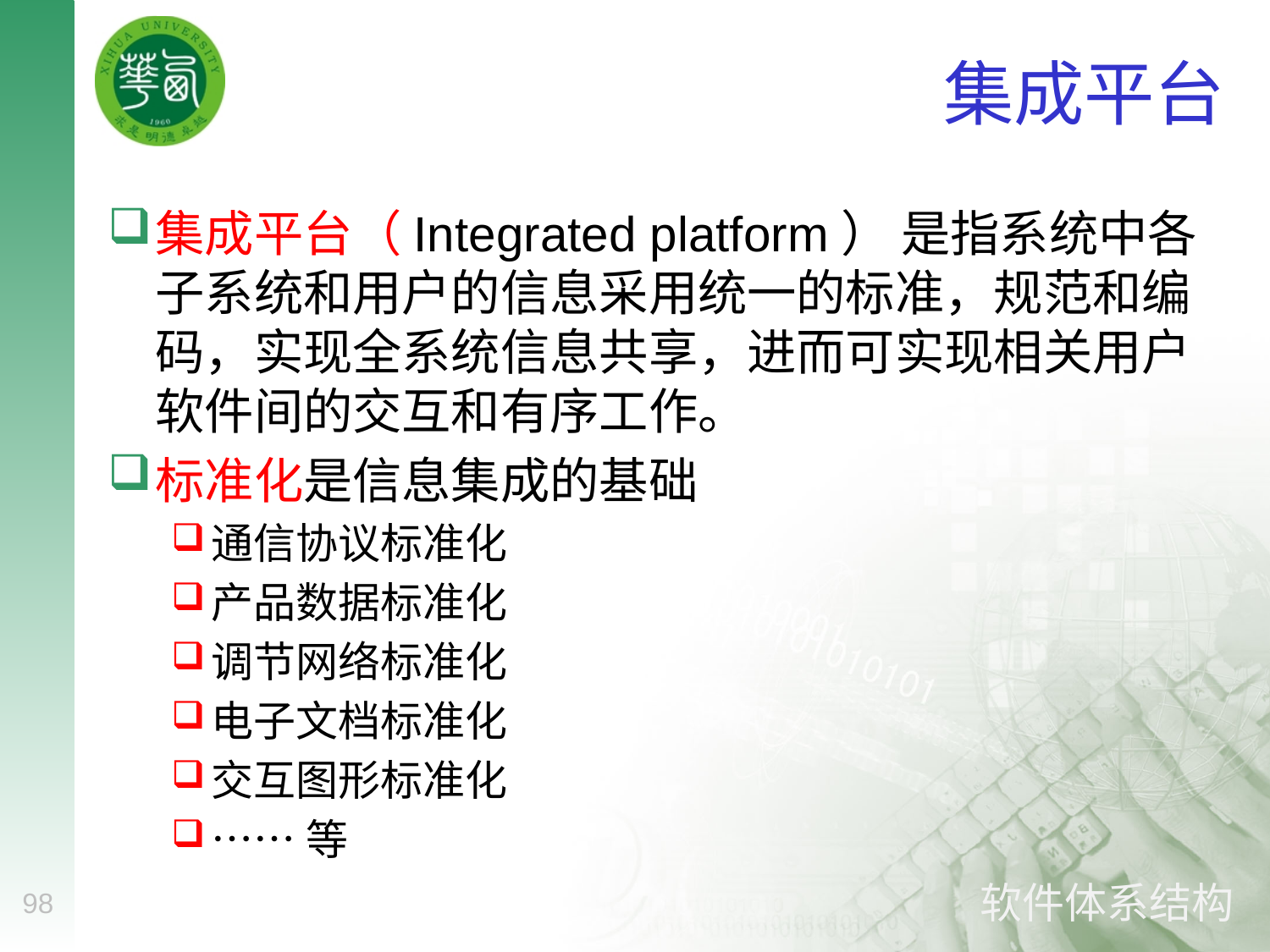

# 集成平台
集成平台（Integrated platform） 是指系统中各子系统和用户的信息采用统一的标准，规范和编码，实现全系统信息共享，进而可实现相关用户软件间的交互和有序工作。
标准化是信息集成的基础
通信协议标准化
产品数据标准化
调节网络标准化
电子文档标准化
交互图形标准化
……等
98